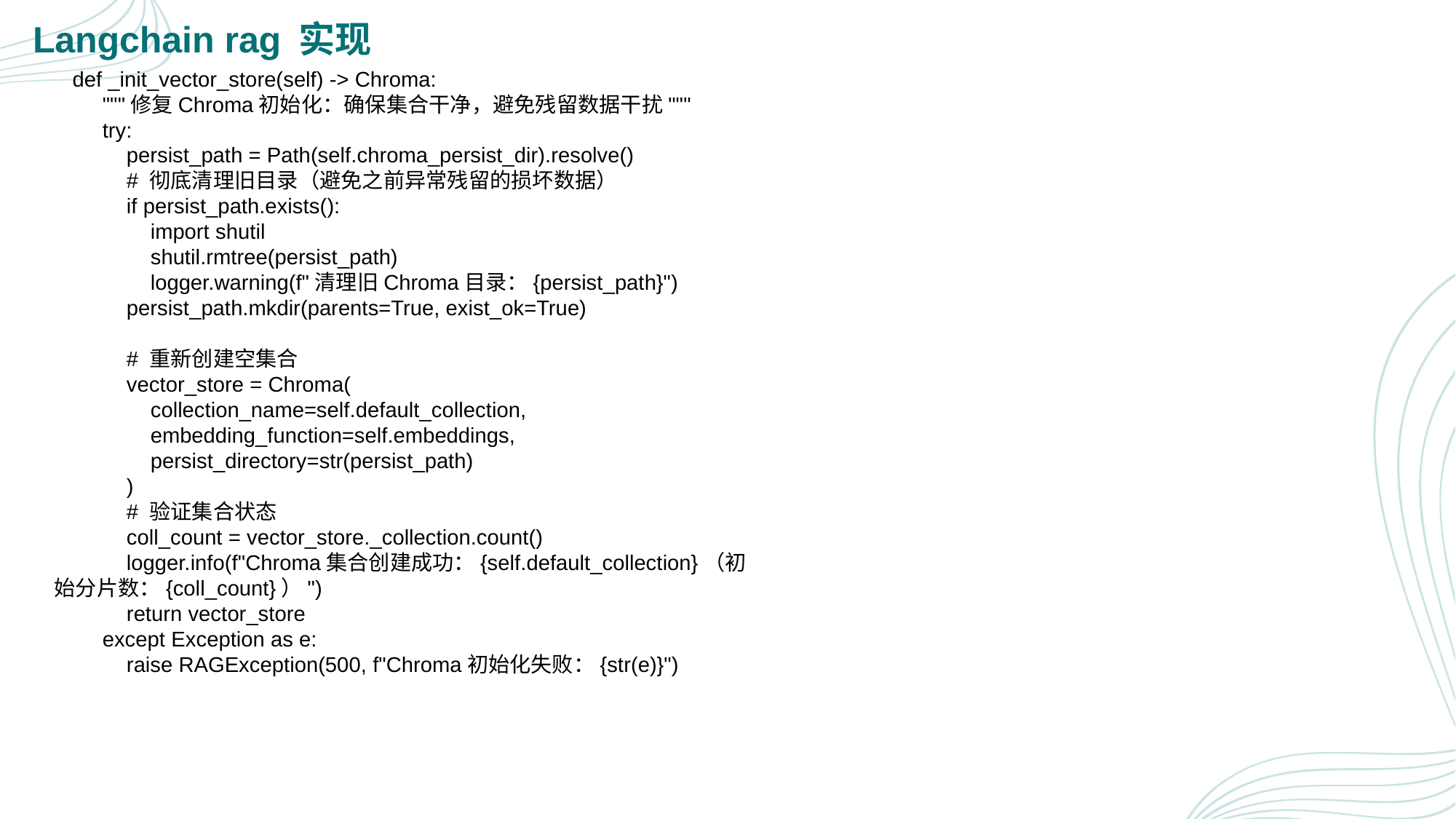

Langchain rag 实现
   def _init_vector_store(self) -> Chroma:
        """修复Chroma初始化：确保集合干净，避免残留数据干扰"""
        try:
            persist_path = Path(self.chroma_persist_dir).resolve()
            # 彻底清理旧目录（避免之前异常残留的损坏数据）
            if persist_path.exists():
                import shutil
                shutil.rmtree(persist_path)
                logger.warning(f"清理旧Chroma目录：{persist_path}")
            persist_path.mkdir(parents=True, exist_ok=True)

            # 重新创建空集合
            vector_store = Chroma(
                collection_name=self.default_collection,
                embedding_function=self.embeddings,
                persist_directory=str(persist_path)
            )
            # 验证集合状态
            coll_count = vector_store._collection.count()
            logger.info(f"Chroma集合创建成功：{self.default_collection}（初始分片数：{coll_count}）")
            return vector_store
        except Exception as e:
            raise RAGException(500, f"Chroma初始化失败：{str(e)}")